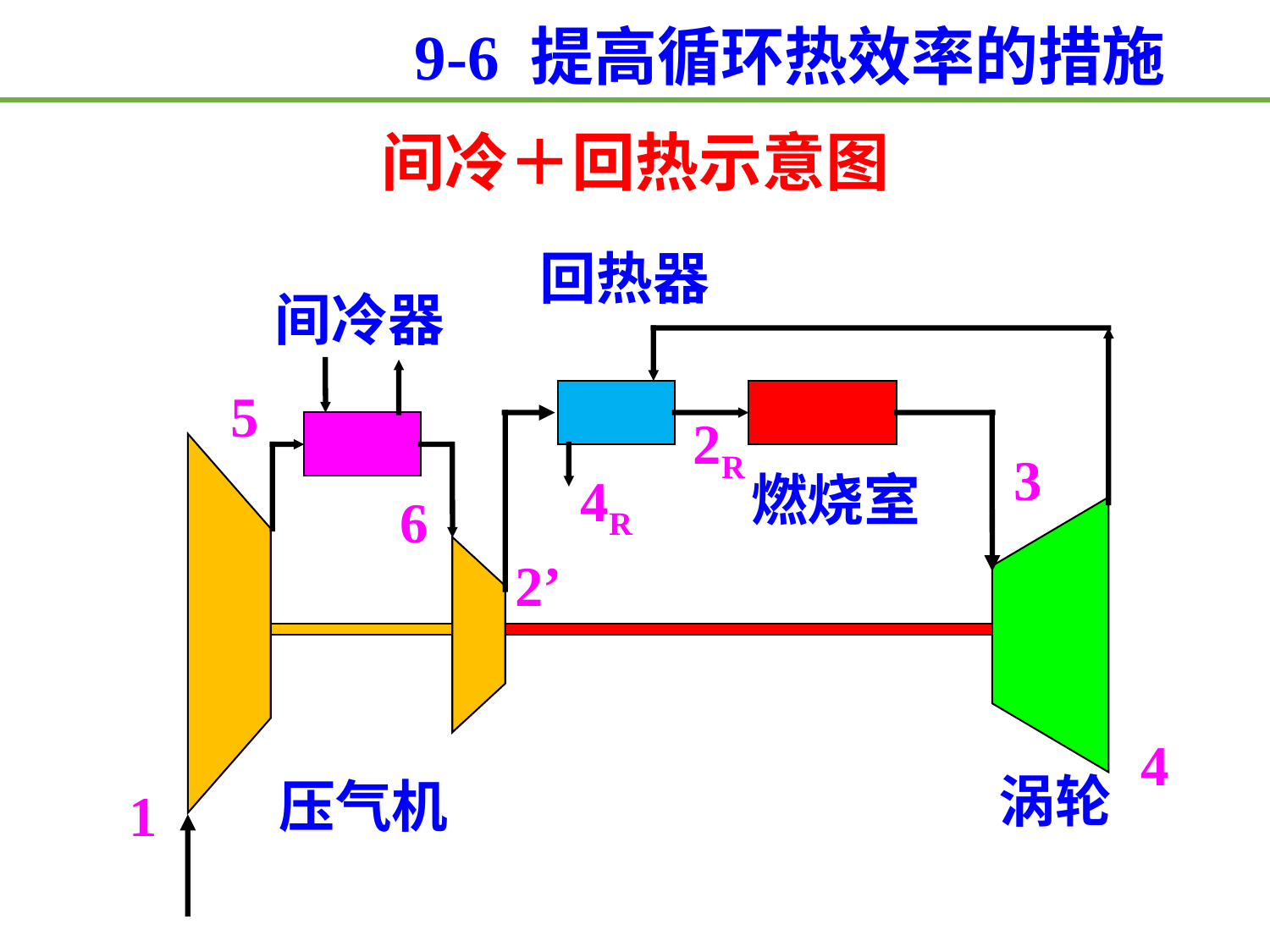

9-6 提高循环热效率的措施
间冷＋回热示意图
回热器
间冷器

5

2R

3

燃烧室
4R
6
2’

4
涡轮
压气机
1